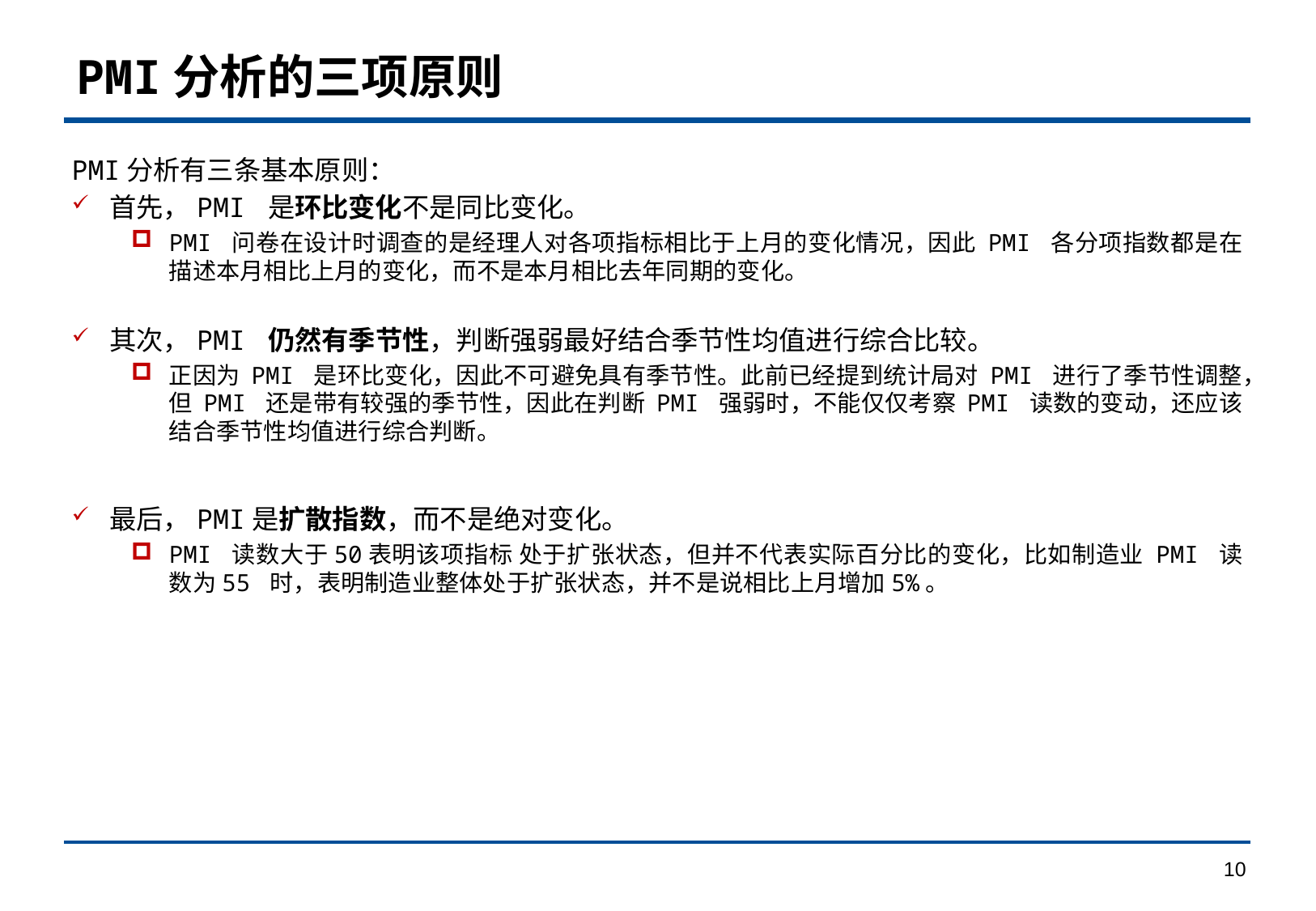

# PMI分析的三项原则
PMI分析有三条基本原则：
首先，PMI 是环比变化不是同比变化。
PMI 问卷在设计时调查的是经理人对各项指标相比于上月的变化情况，因此 PMI 各分项指数都是在描述本月相比上月的变化，而不是本月相比去年同期的变化。

其次，PMI 仍然有季节性，判断强弱最好结合季节性均值进行综合比较。
正因为 PMI 是环比变化，因此不可避免具有季节性。此前已经提到统计局对 PMI 进行了季节性调整，但 PMI 还是带有较强的季节性，因此在判断 PMI 强弱时，不能仅仅考察 PMI 读数的变动，还应该结合季节性均值进行综合判断。

最后，PMI是扩散指数，而不是绝对变化。
PMI 读数大于50表明该项指标 处于扩张状态，但并不代表实际百分比的变化，比如制造业 PMI 读数为55 时，表明制造业整体处于扩张状态，并不是说相比上月增加5%。